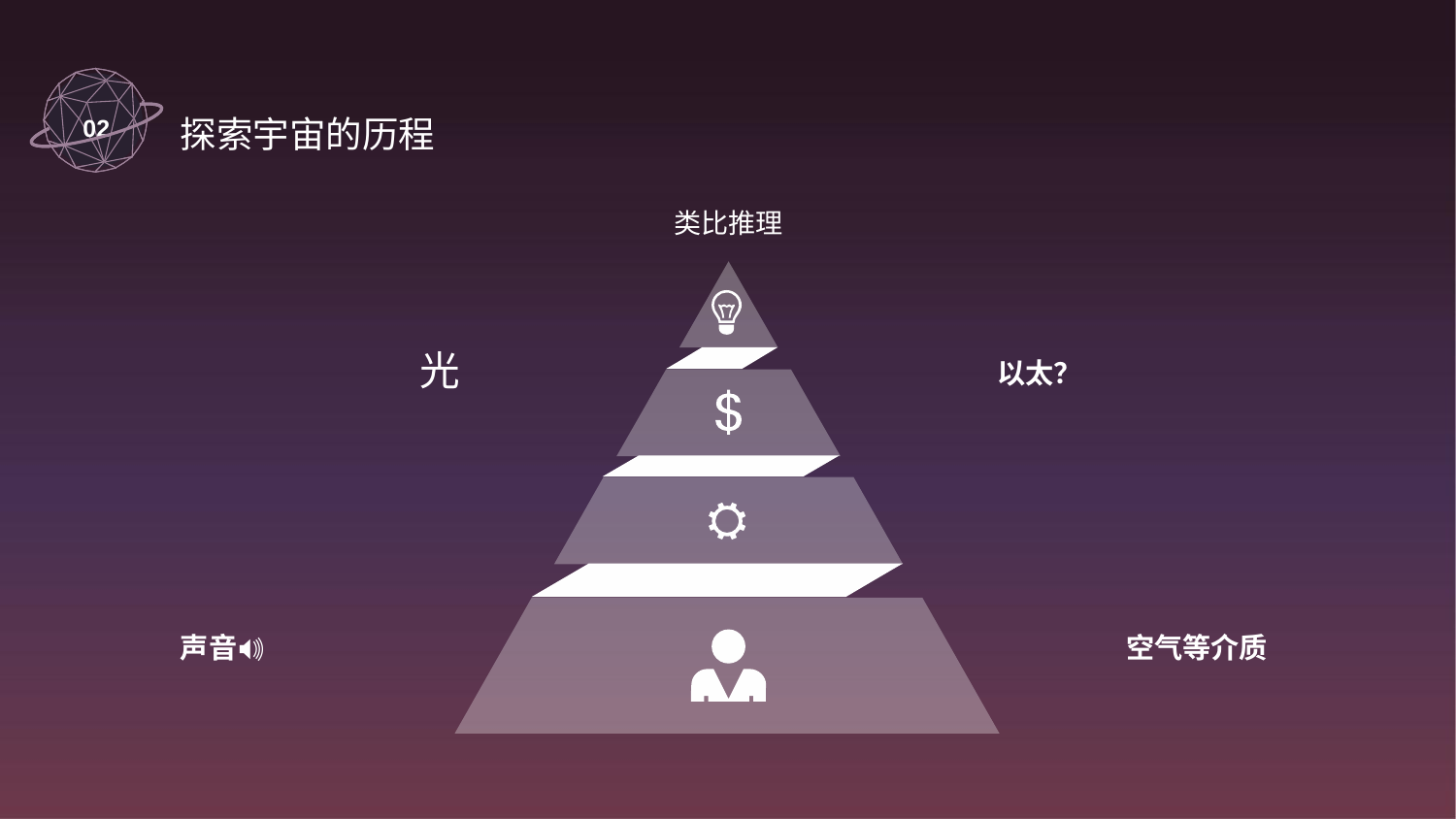

03

02

探索宇宙的历程

类比推理

光

以太？

声音🔊
空气等介质